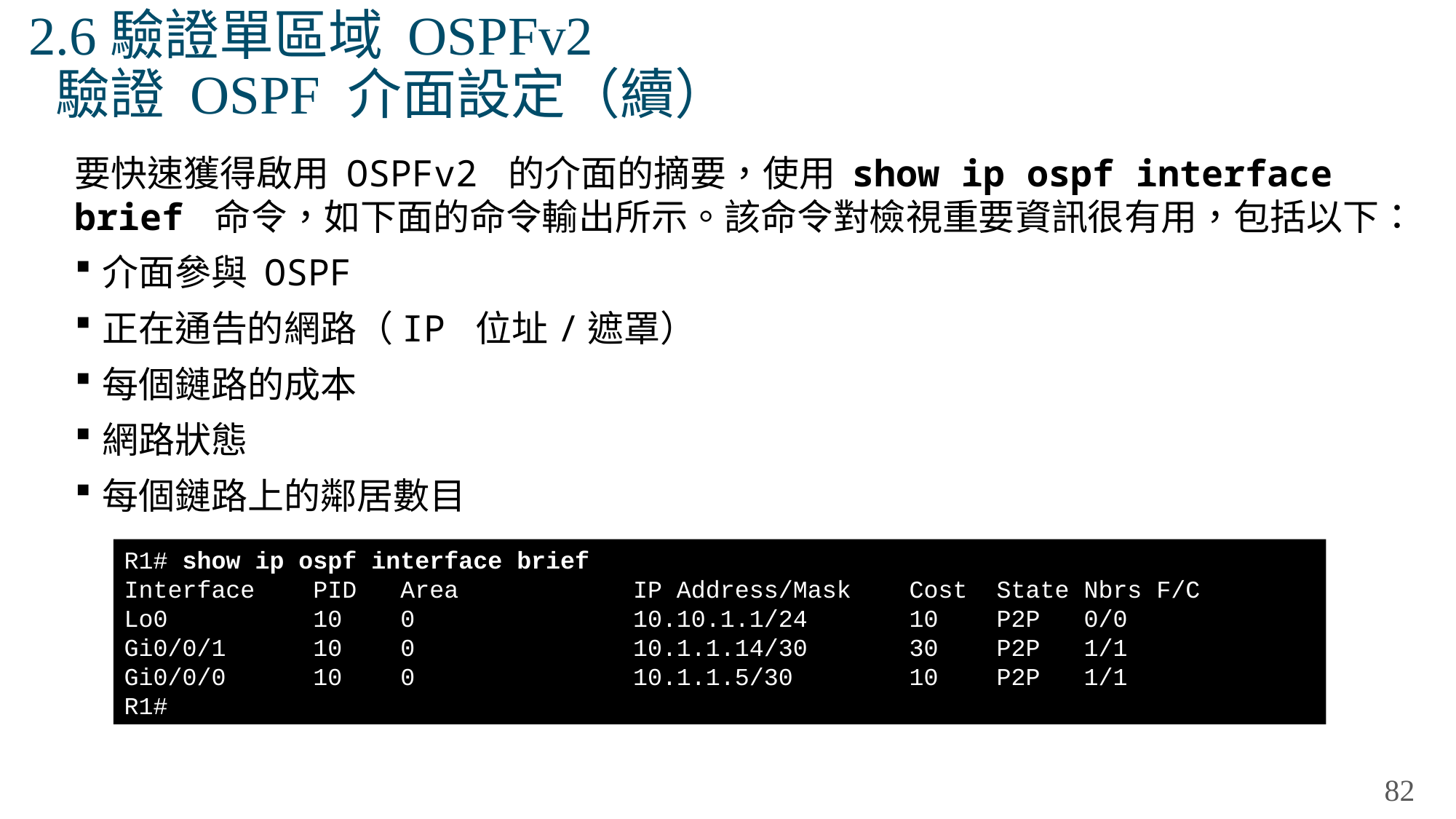

# 2.6驗證單區域 OSPFv2 驗證 OSPF 介面設定（續）
要快速獲得啟用 OSPFv2 的介面的摘要，使用 show ip ospf interface brief 命令，如下面的命令輸出所示。該命令對檢視重要資訊很有用，包括以下：
介面參與 OSPF
正在通告的網路（IP 位址/遮罩）
每個鏈路的成本
網路狀態
每個鏈路上的鄰居數目
R1# show ip ospf interface brief
Interface    PID   Area            IP Address/Mask    Cost  State Nbrs F/C
Lo0          10    0               10.10.1.1/24       10    P2P   0/0
Gi0/0/1      10    0               10.1.1.14/30       30    P2P   1/1
Gi0/0/0      10    0               10.1.1.5/30        10    P2P   1/1
R1#
82